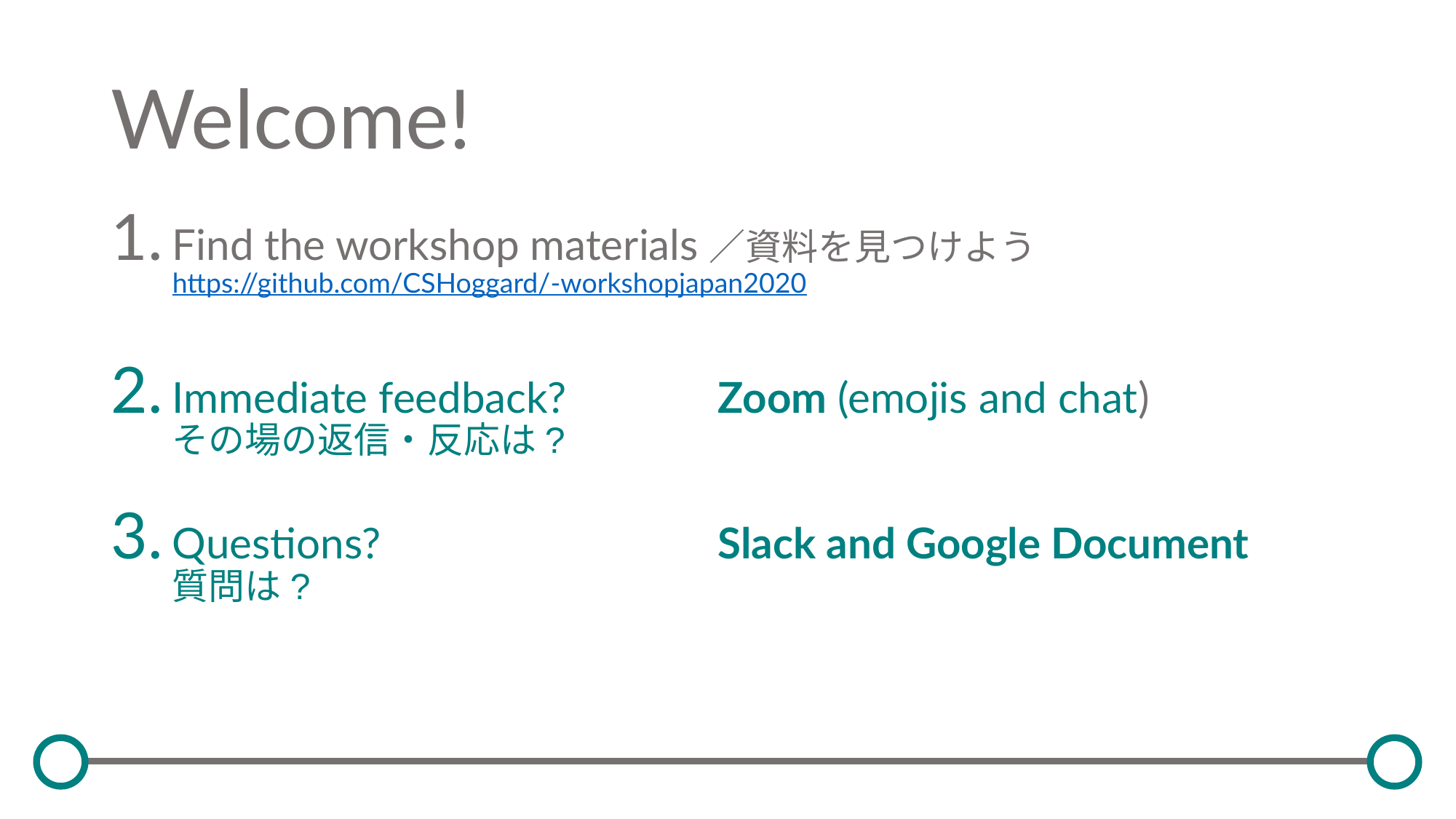

# Welcome!
Find the workshop materials／資料を見つけよう
https://github.com/CSHoggard/-workshopjapan2020
Immediate feedback? 		Zoom (emojis and chat)
その場の返信・反応は?
Questions?				Slack and Google Document
質問は?